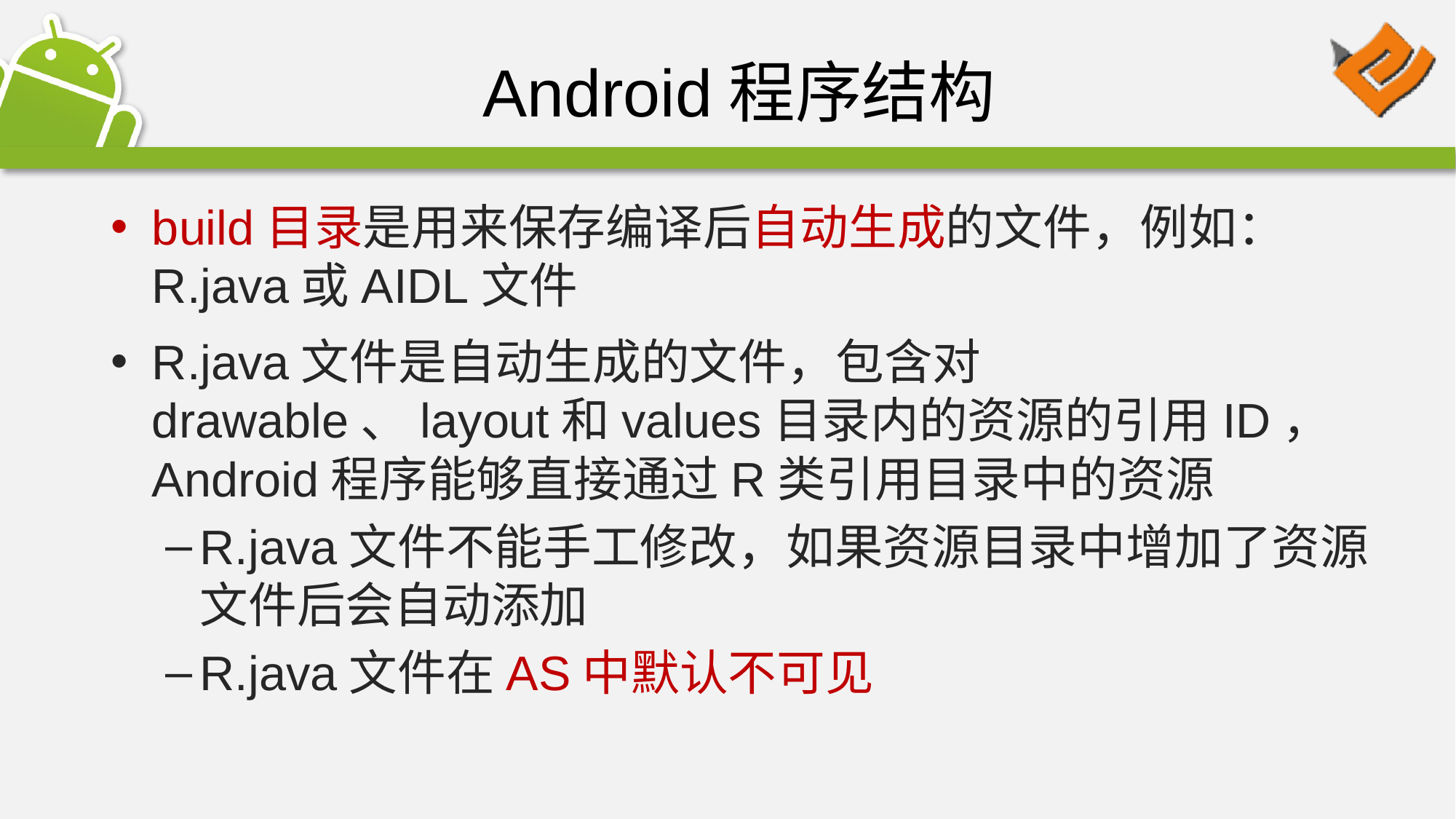

# Android程序结构
build目录是用来保存编译后自动生成的文件，例如：R.java或AIDL文件
R.java文件是自动生成的文件，包含对drawable、layout和values目录内的资源的引用ID，Android程序能够直接通过R类引用目录中的资源
R.java文件不能手工修改，如果资源目录中增加了资源文件后会自动添加
R.java文件在AS中默认不可见